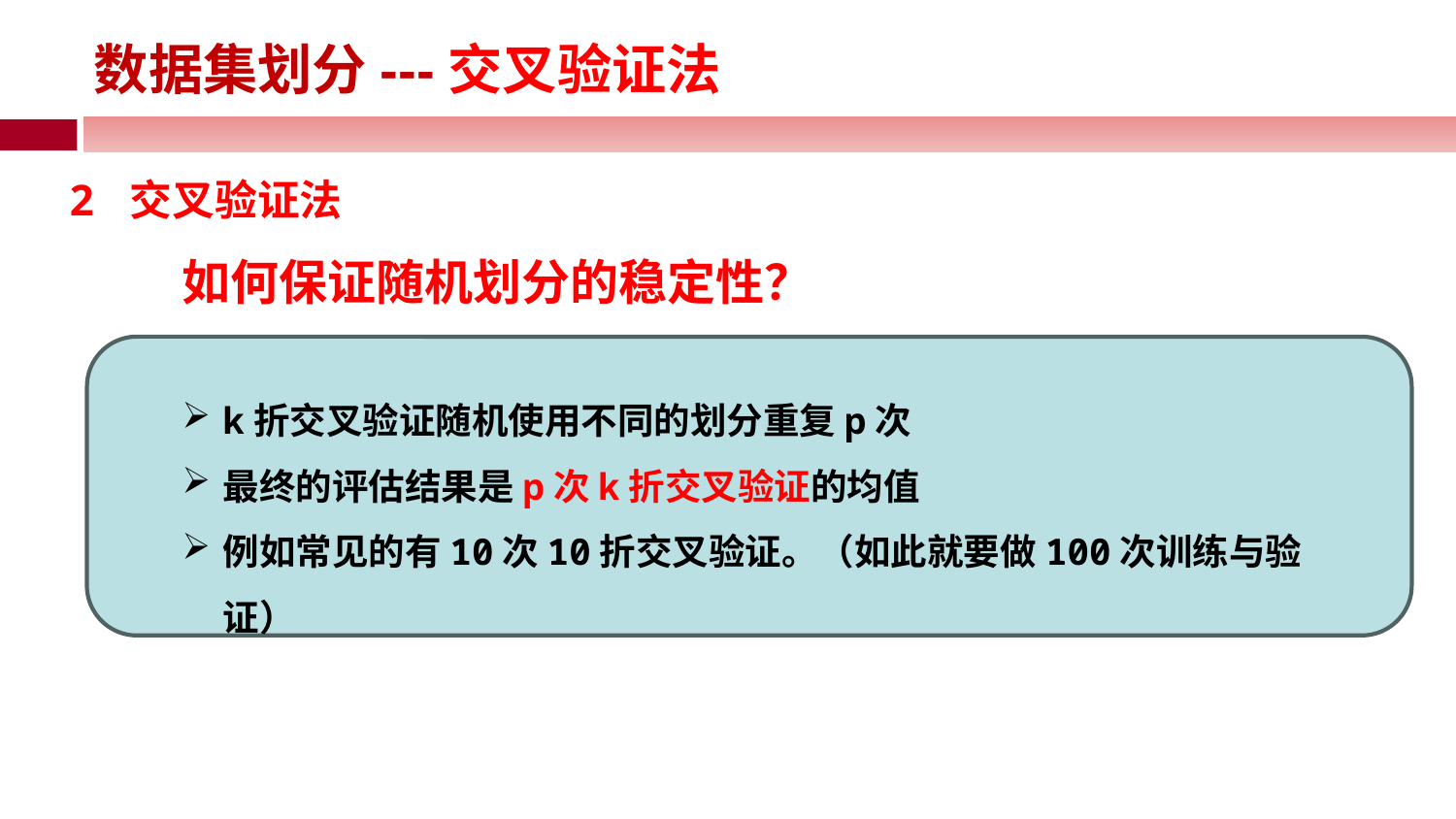

数据集划分---交叉验证法
2 交叉验证法
如何保证随机划分的稳定性？

k折交叉验证随机使用不同的划分重复p次
最终的评估结果是p次k折交叉验证的均值
例如常见的有10次10折交叉验证。（如此就要做100次训练与验证）